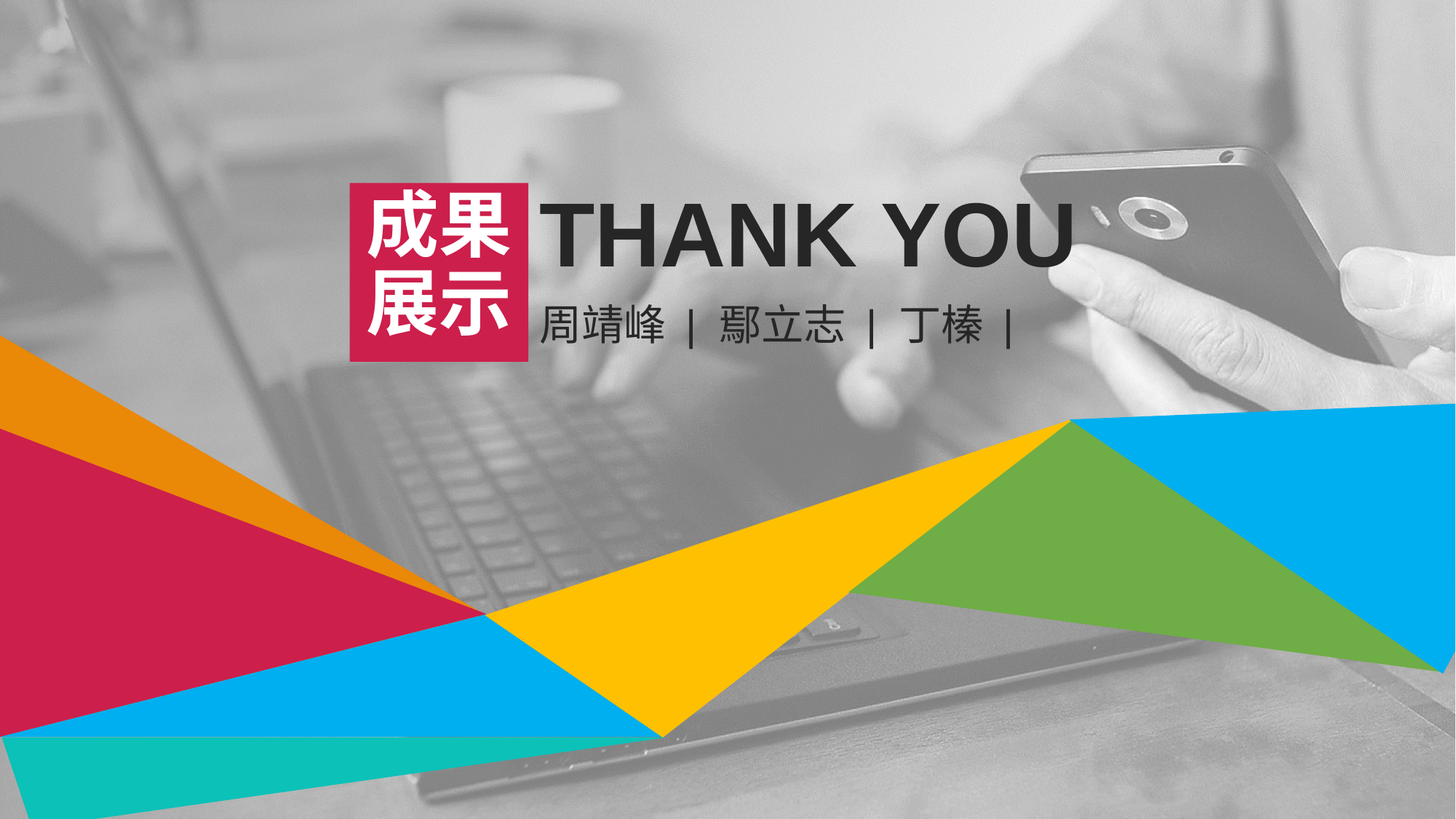

成果展示
THANK YOU
周靖峰 | 鄢立志 | 丁榛 |